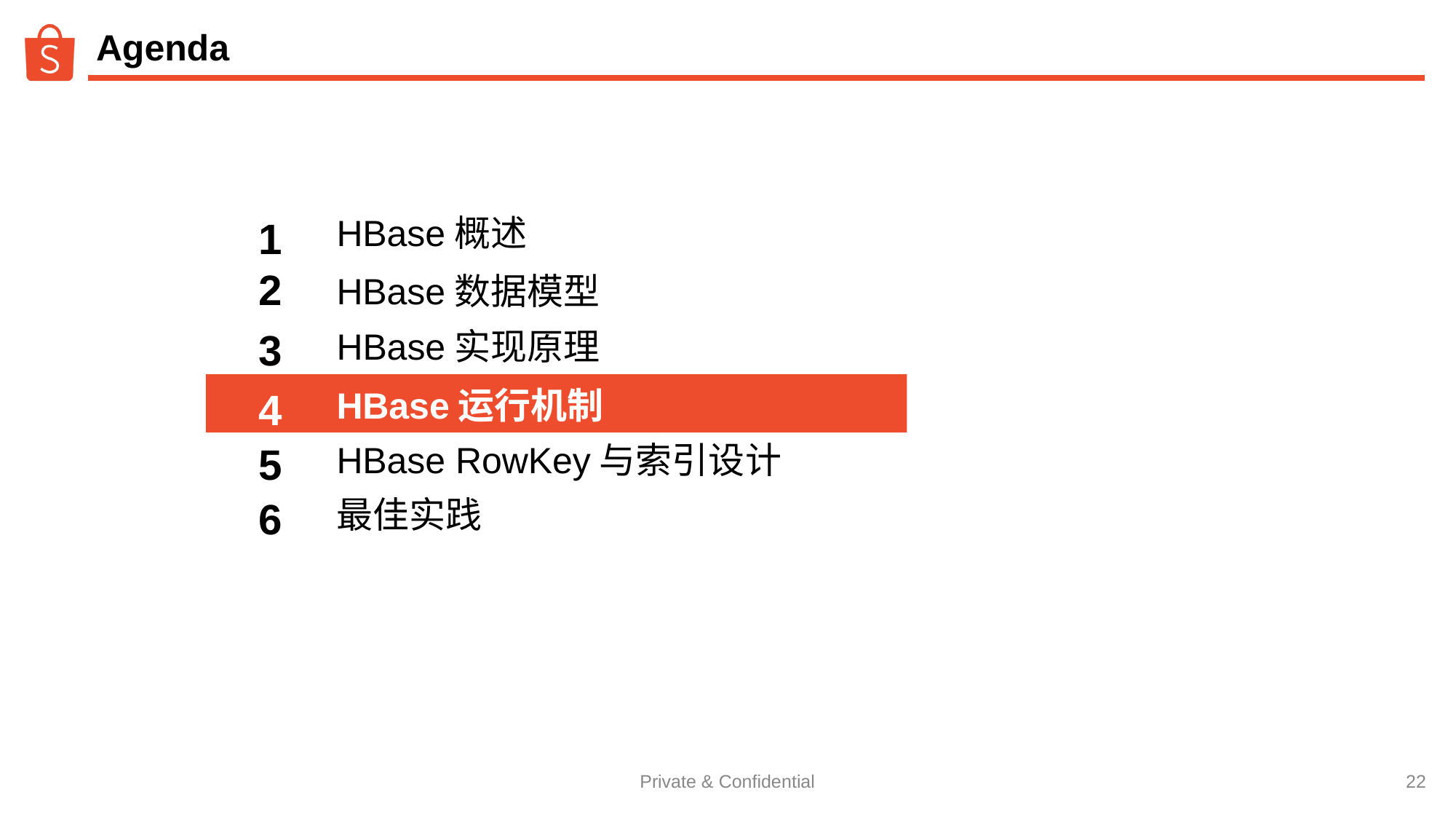

# Agenda
HBase概述
1
2
HBase数据模型
3
HBase实现原理

HBase运行机制
4
HBase RowKey与索引设计

5
最佳实践
6
22
Private & Confidential